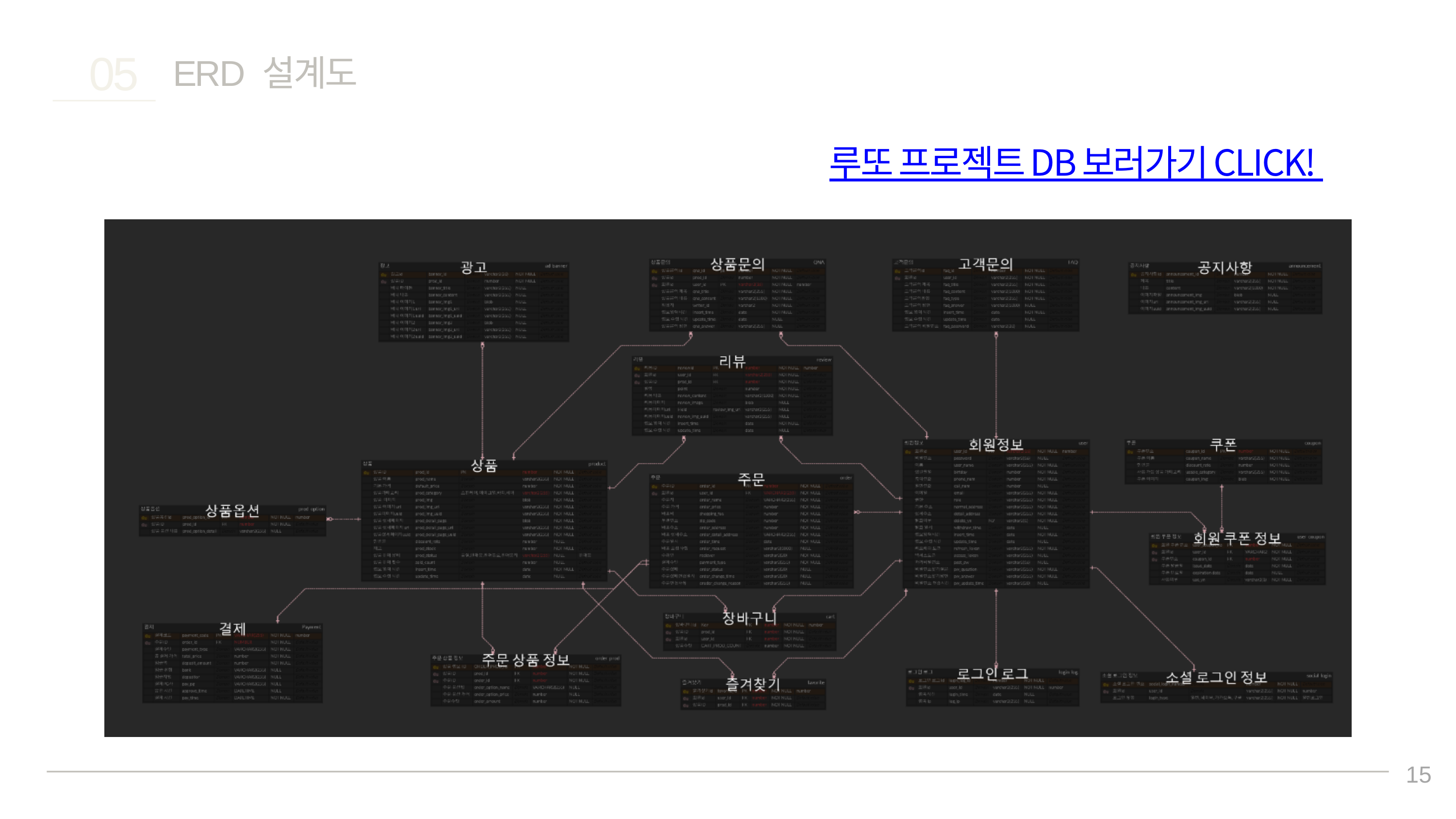

05
ERD 설계도

루또 프로젝트 DB 보러가기 CLICK!

15